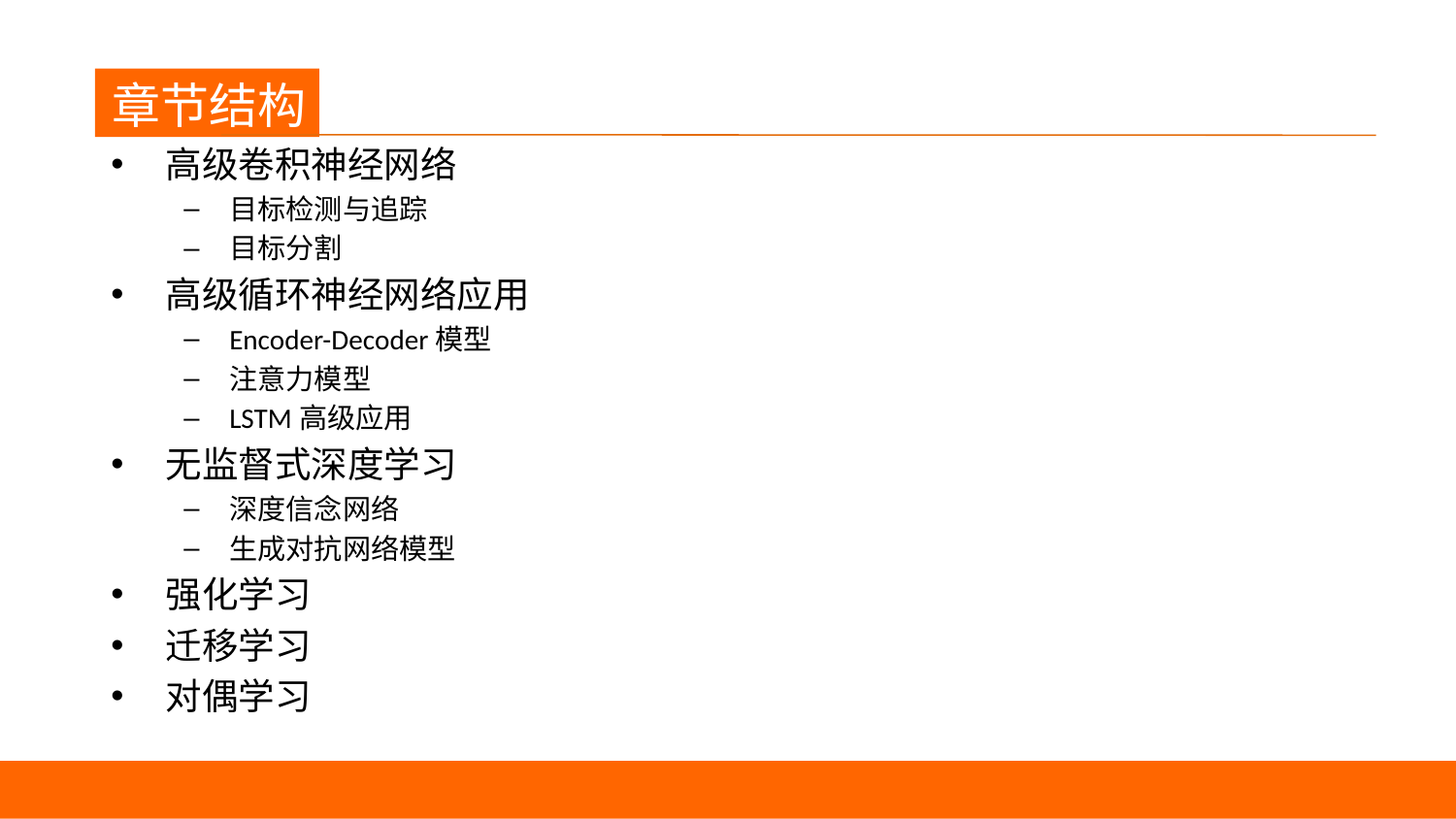

章节结构
高级卷积神经网络
目标检测与追踪
目标分割
高级循环神经网络应用
Encoder-Decoder模型
注意力模型
LSTM高级应用
无监督式深度学习
深度信念网络
生成对抗网络模型
强化学习
迁移学习
对偶学习